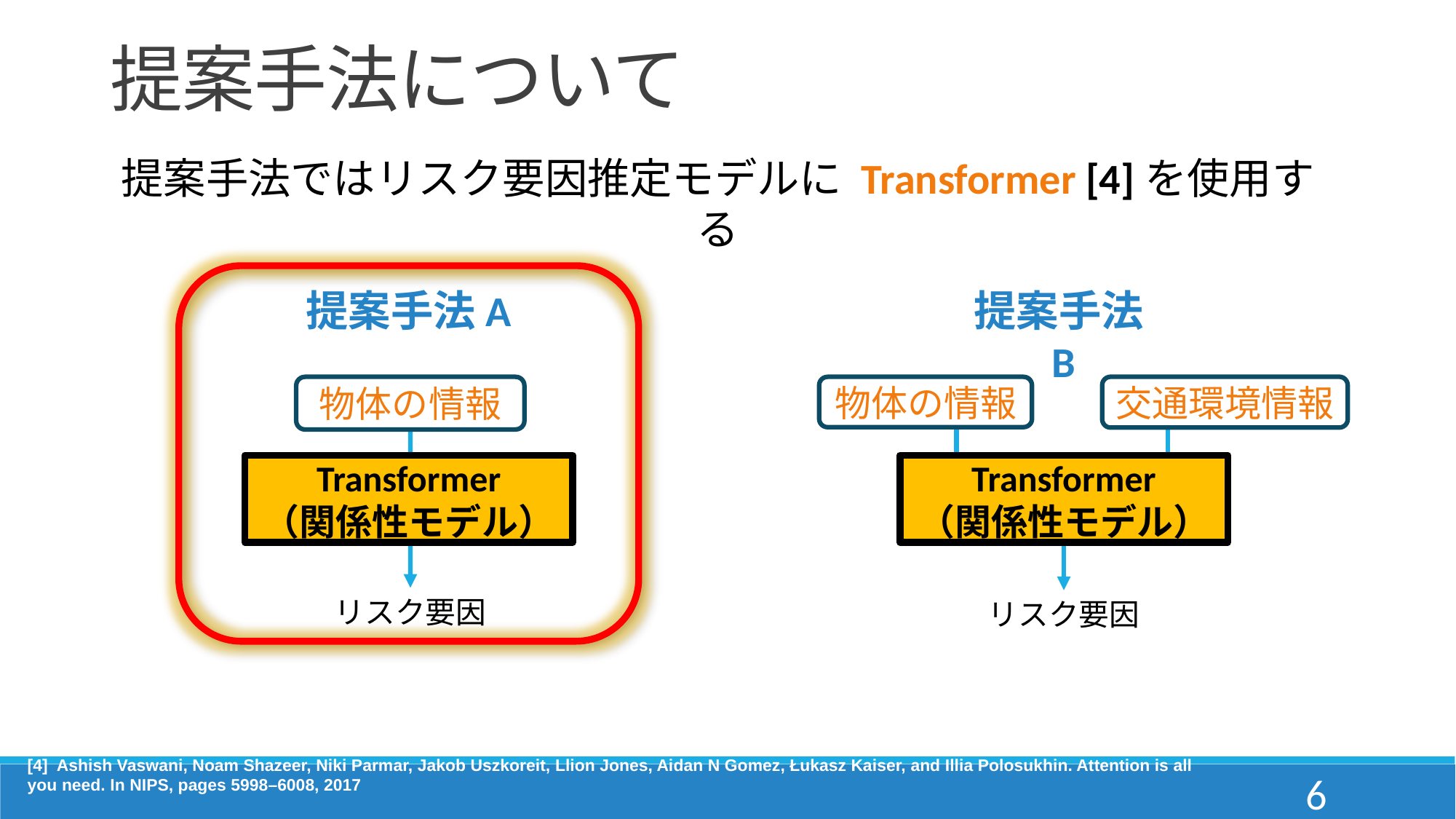

提案手法について
提案手法ではリスク要因推定モデルに Transformer [4]を使用する

提案手法A
提案手法B
交通環境情報
物体の情報
物体の情報
Transformer
（関係性モデル）
Transformer
（関係性モデル）
リスク要因
リスク要因
[4]  Ashish Vaswani, Noam Shazeer, Niki Parmar, Jakob Uszkoreit, Llion Jones, Aidan N Gomez, Łukasz Kaiser, and Illia Polosukhin. Attention is all you need. In NIPS, pages 5998–6008, 2017
6